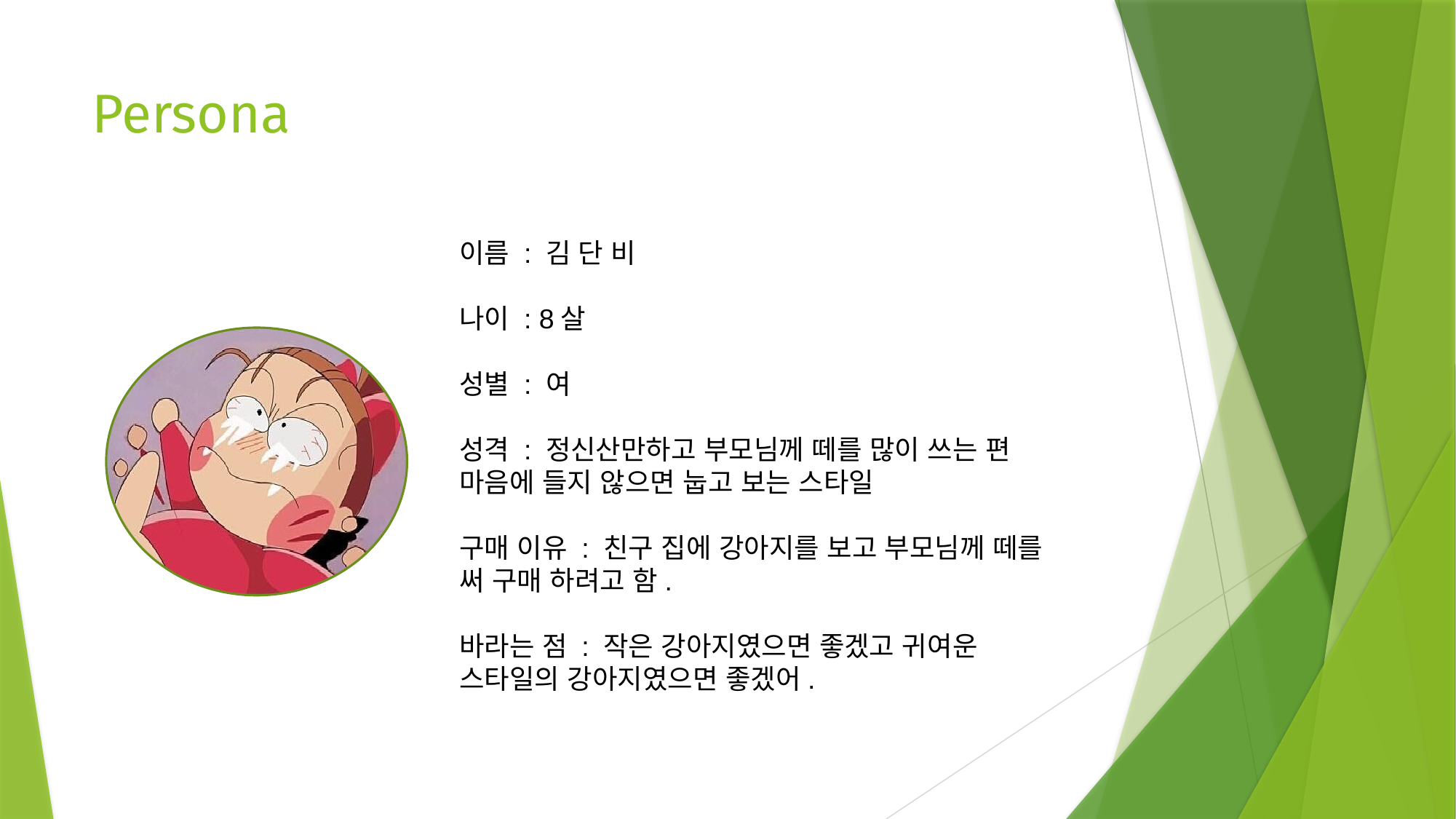

# Persona

이름 : 김 단 비

나이 : 8살

성별 : 여

성격 : 정신산만하고 부모님께 떼를 많이 쓰는 편
마음에 들지 않으면 눕고 보는 스타일

구매 이유 : 친구 집에 강아지를 보고 부모님께 떼를 써 구매 하려고 함.

바라는 점 : 작은 강아지였으면 좋겠고 귀여운 스타일의 강아지였으면 좋겠어.